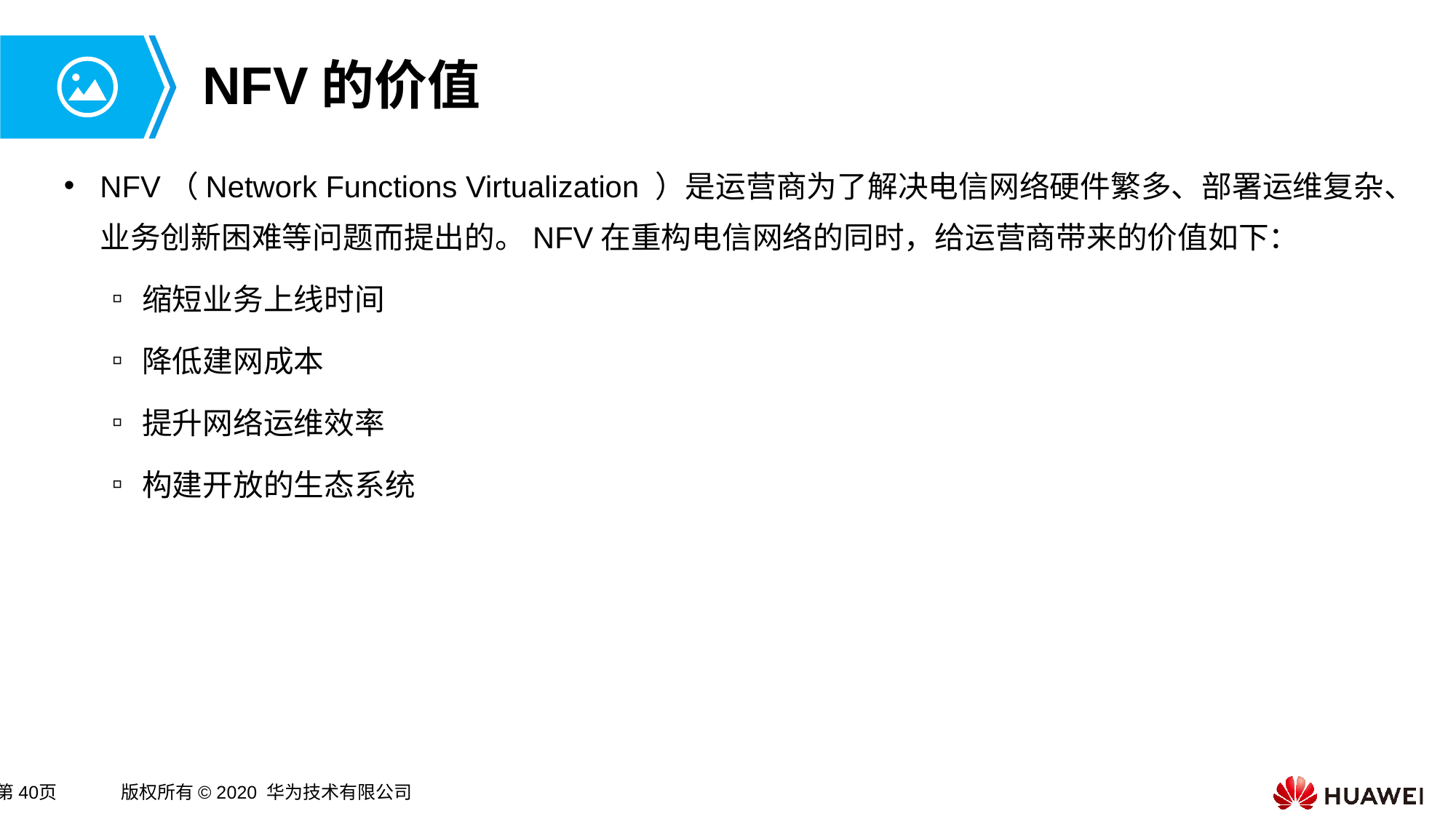

# NFV的价值
NFV（Network Functions Virtualization ）是运营商为了解决电信网络硬件繁多、部署运维复杂、业务创新困难等问题而提出的。NFV在重构电信网络的同时，给运营商带来的价值如下：
缩短业务上线时间
降低建网成本
提升网络运维效率
构建开放的生态系统